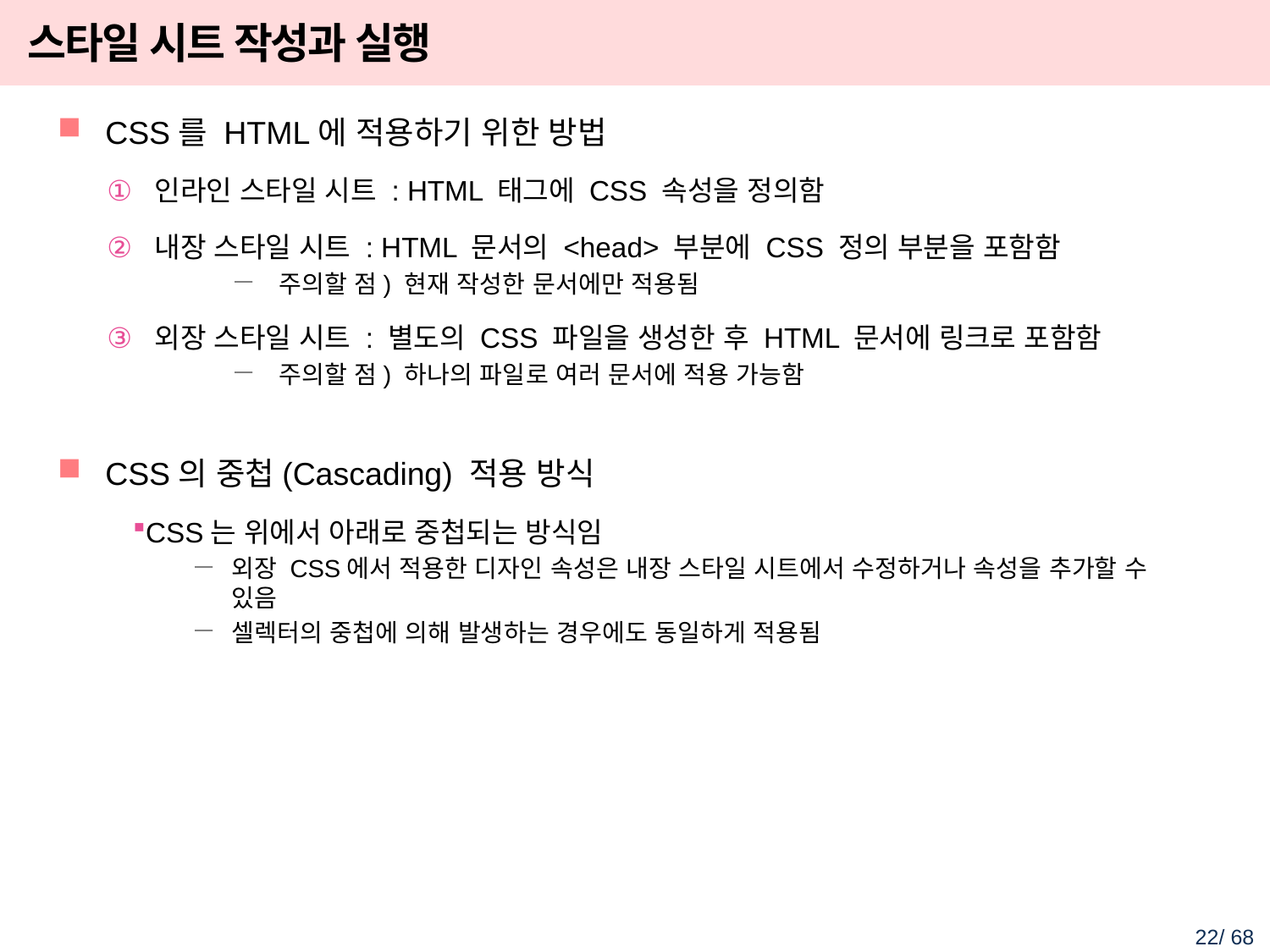

# 스타일 시트 작성과 실행
CSS를 HTML에 적용하기 위한 방법
인라인 스타일 시트 : HTML 태그에 CSS 속성을 정의함
내장 스타일 시트 : HTML 문서의 <head> 부분에 CSS 정의 부분을 포함함
주의할 점) 현재 작성한 문서에만 적용됨
외장 스타일 시트 : 별도의 CSS 파일을 생성한 후 HTML 문서에 링크로 포함함
주의할 점) 하나의 파일로 여러 문서에 적용 가능함

CSS의 중첩(Cascading) 적용 방식
CSS는 위에서 아래로 중첩되는 방식임
외장 CSS에서 적용한 디자인 속성은 내장 스타일 시트에서 수정하거나 속성을 추가할 수 있음
셀렉터의 중첩에 의해 발생하는 경우에도 동일하게 적용됨